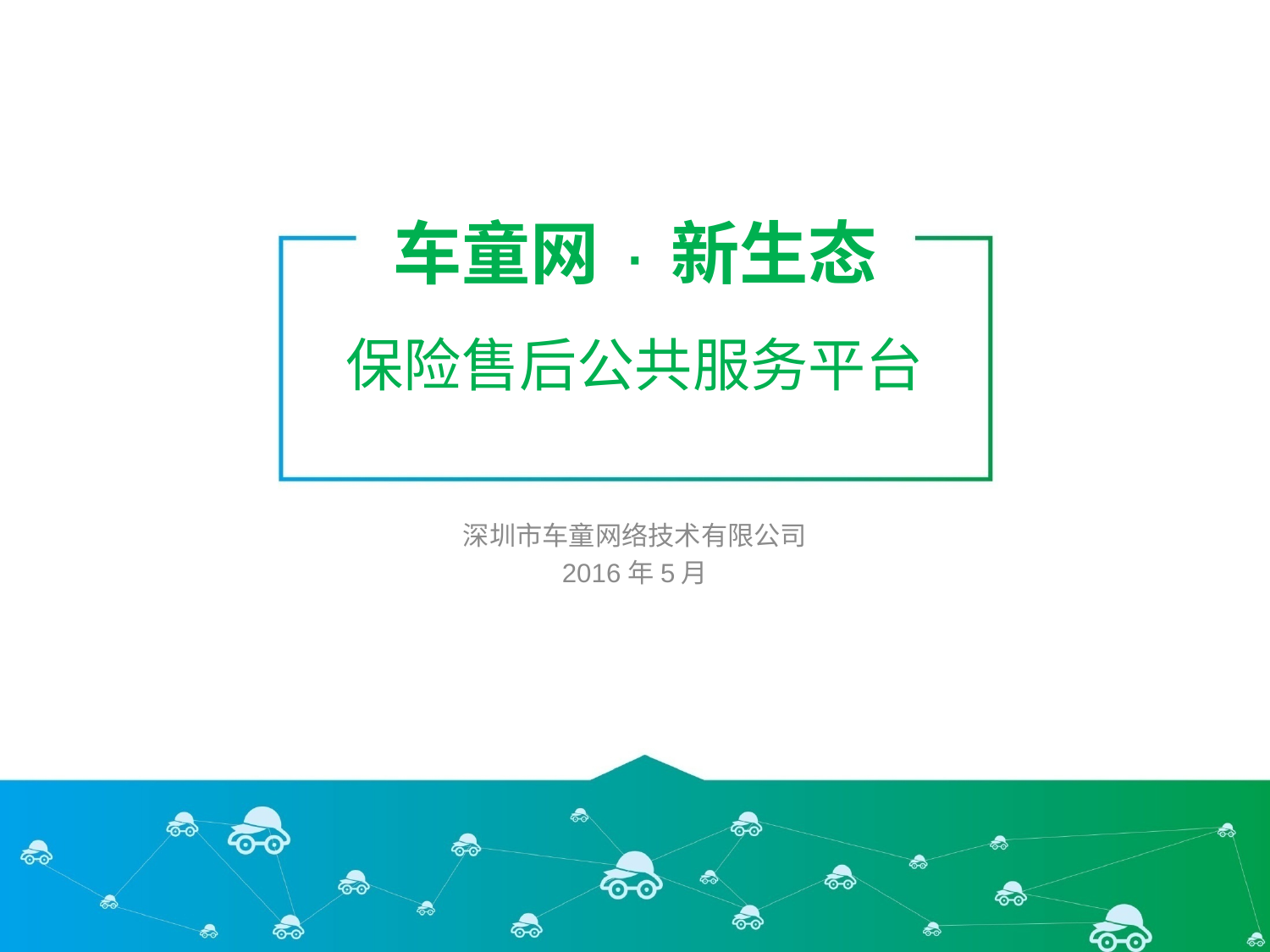

# 车童网 · 新生态 保险售后公共服务平台
深圳市车童网络技术有限公司
2016年5月